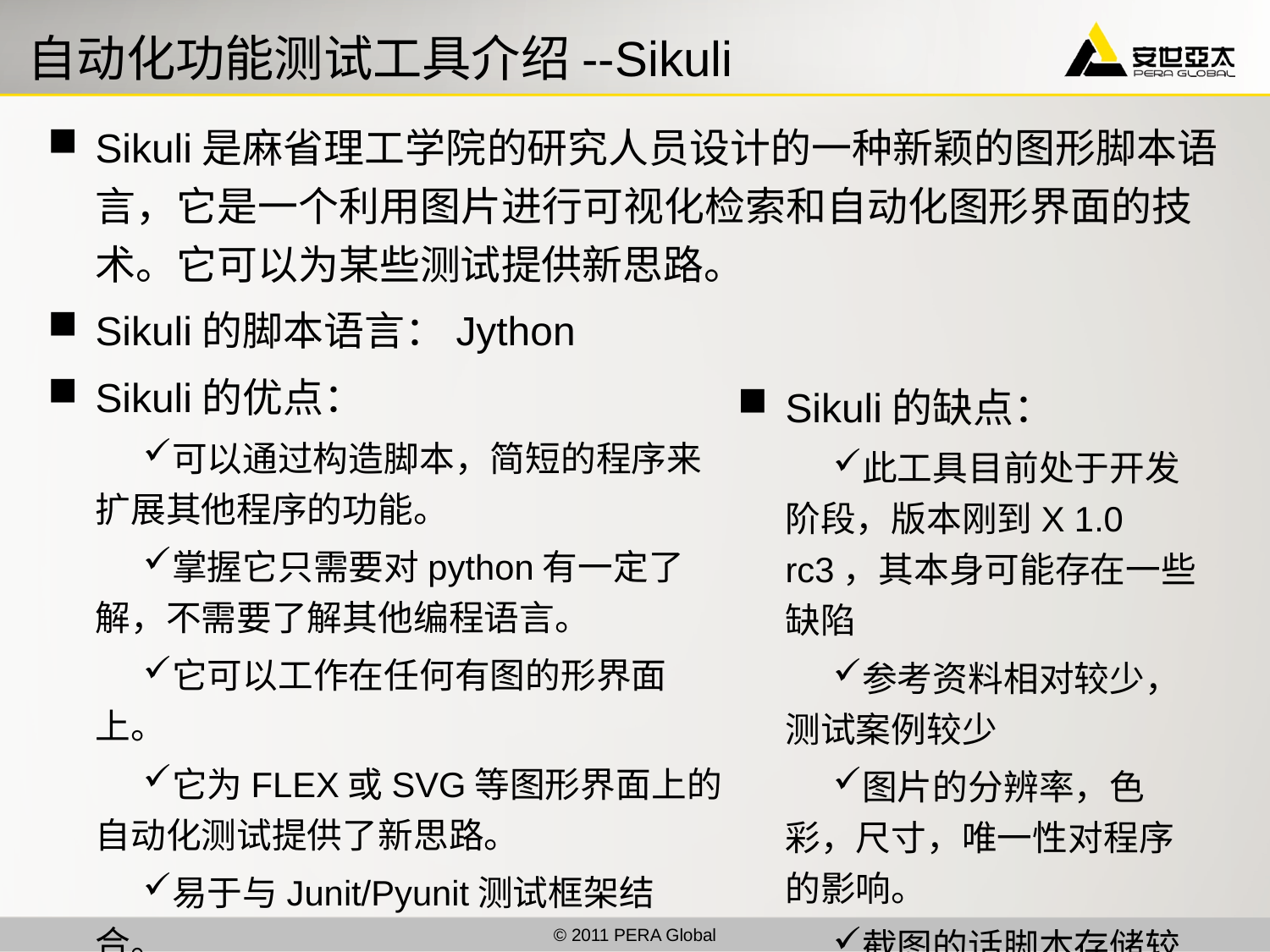

# 自动化功能测试工具介绍--Sikuli
Sikuli是麻省理工学院的研究人员设计的一种新颖的图形脚本语言，它是一个利用图片进行可视化检索和自动化图形界面的技术。它可以为某些测试提供新思路。
Sikuli的脚本语言：Jython

Sikuli的优点：
可以通过构造脚本，简短的程序来扩展其他程序的功能。
掌握它只需要对python有一定了解，不需要了解其他编程语言。
它可以工作在任何有图的形界面上。
它为FLEX或SVG等图形界面上的自动化测试提供了新思路。
易于与Junit/Pyunit测试框架结合。
不存在标准与非标准控件问题
Sikuli的缺点：
此工具目前处于开发阶段，版本刚到X 1.0 rc3，其本身可能存在一些缺陷
参考资料相对较少，测试案例较少
图片的分辨率，色彩，尺寸，唯一性对程序的影响。
截图的话脚本存储较大